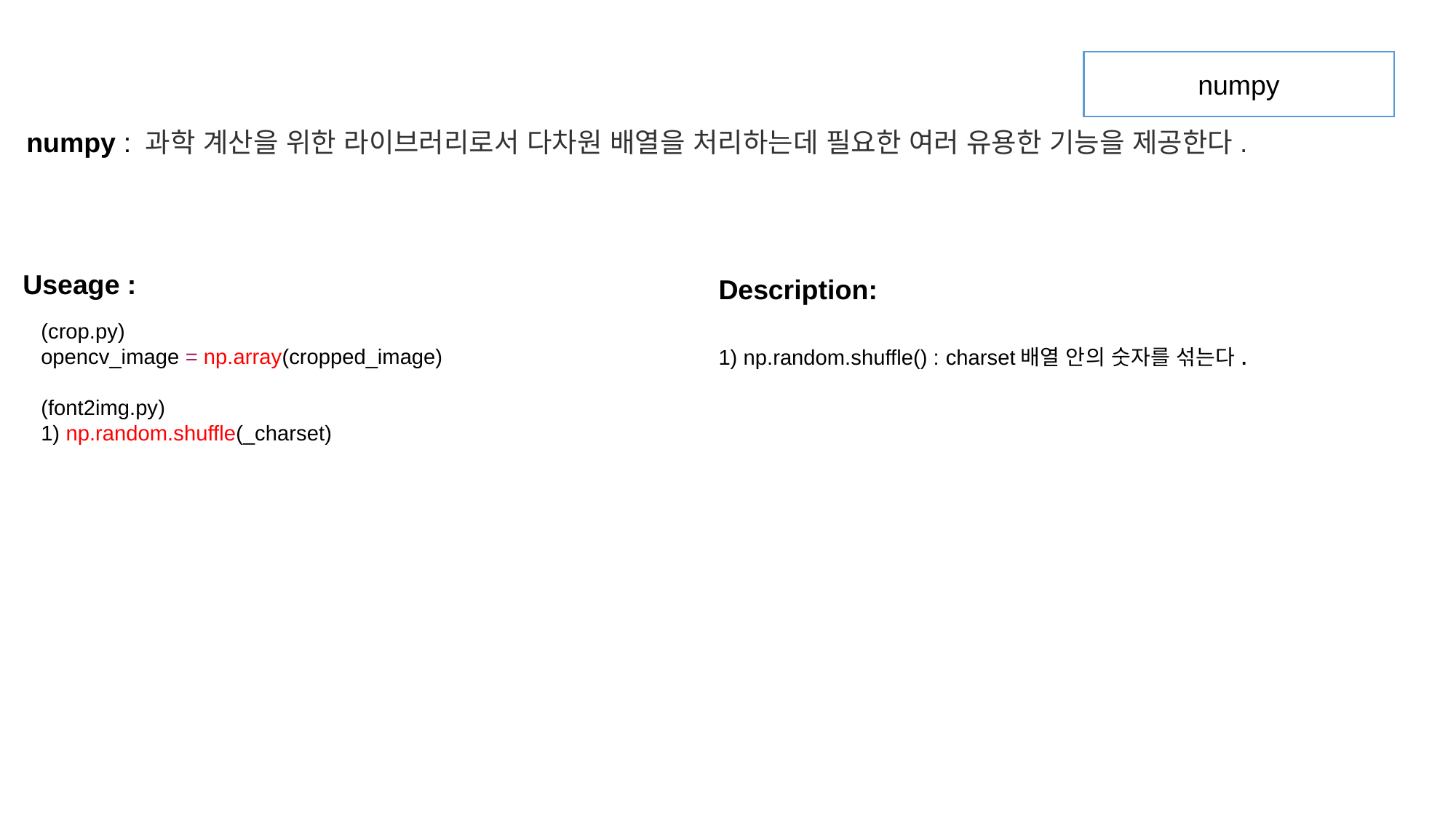

numpy
 numpy : 과학 계산을 위한 라이브러리로서 다차원 배열을 처리하는데 필요한 여러 유용한 기능을 제공한다.
Useage :
Description:

1) np.random.shuffle() : charset배열 안의 숫자를 섞는다.
(crop.py)
opencv_image = np.array(cropped_image)

(font2img.py)
1) np.random.shuffle(_charset)